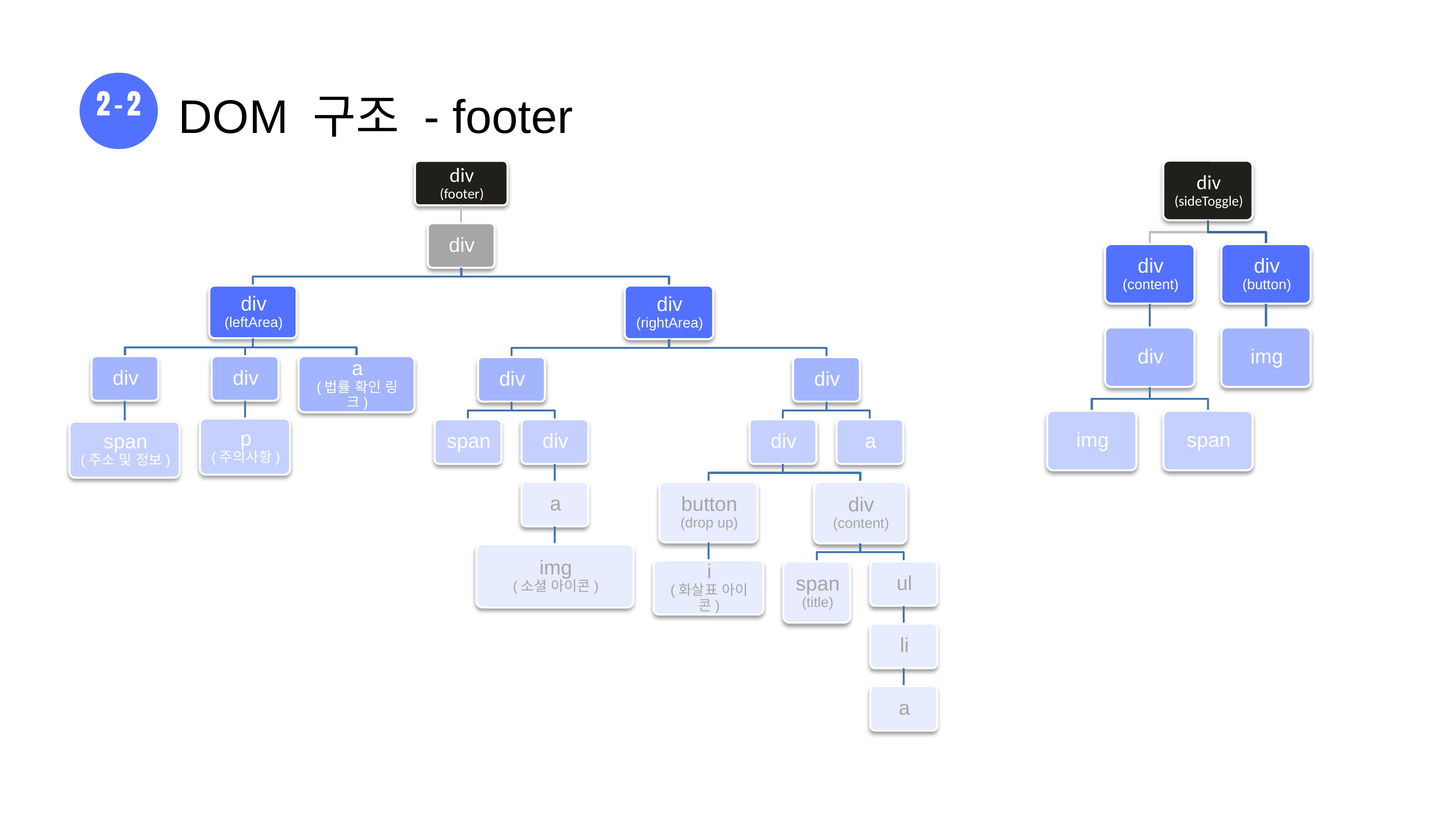

2-2
DOM 구조 - footer
div
(footer)
div
div
(leftArea)
div
span
(주소 및 정보)
div
p
(주의사항)
a
(법률 확인 링크)
div
(rightArea)
div
span
div
a
img
(소셜 아이콘)
div
div
button
(drop up)
i
(화살표 아이콘)
div
(content)
span
(title)
ul
li
a
a
div
(sideToggle)
div
(content)
div
img
span
div
(button)
img